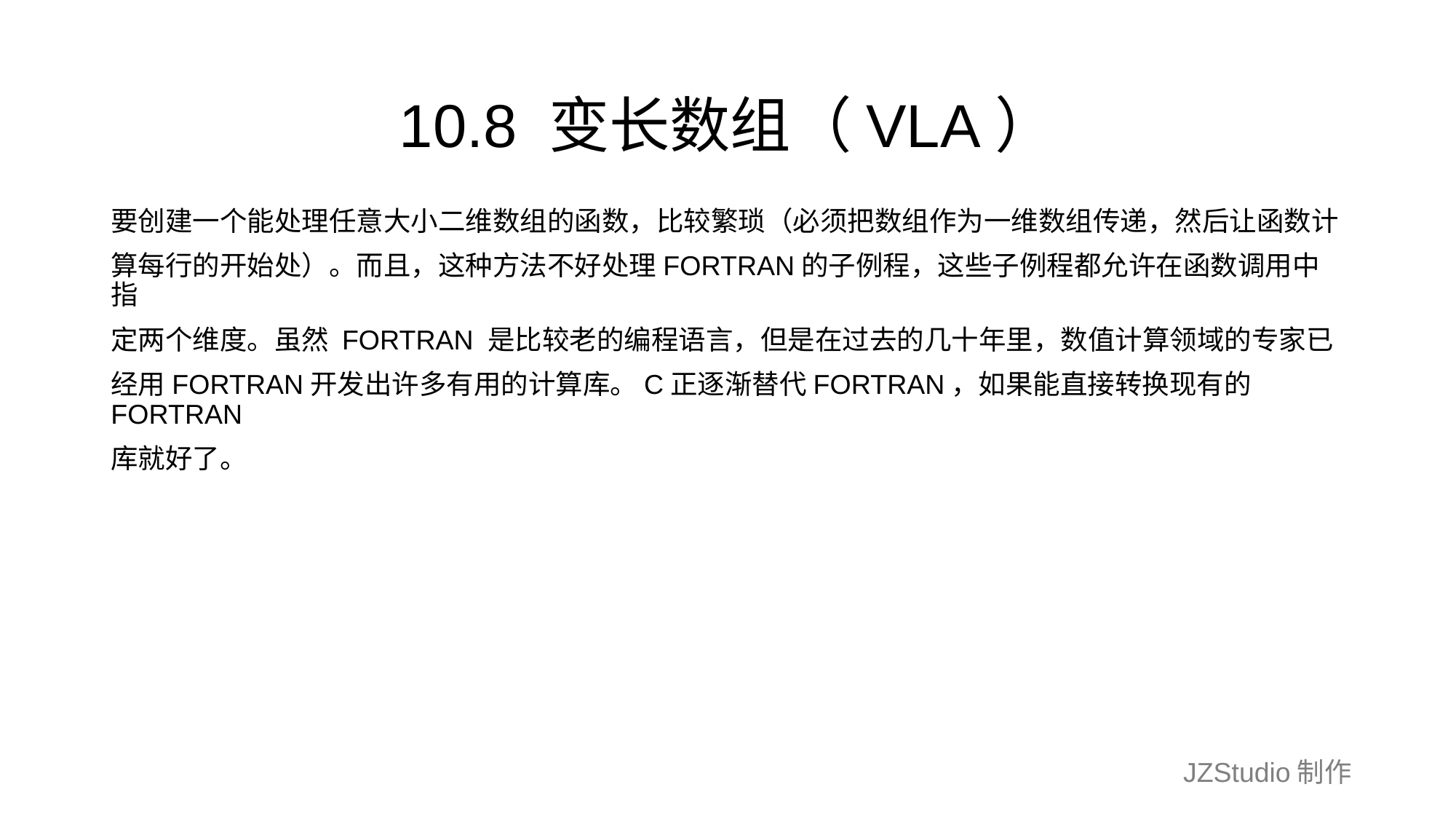

# 10.8 变长数组（VLA）
要创建一个能处理任意大小二维数组的函数，比较繁琐（必须把数组作为一维数组传递，然后让函数计
算每行的开始处）。而且，这种方法不好处理FORTRAN的子例程，这些子例程都允许在函数调用中指
定两个维度。虽然 FORTRAN 是比较老的编程语言，但是在过去的几十年里，数值计算领域的专家已
经用FORTRAN开发出许多有用的计算库。C正逐渐替代FORTRAN，如果能直接转换现有的FORTRAN
库就好了。